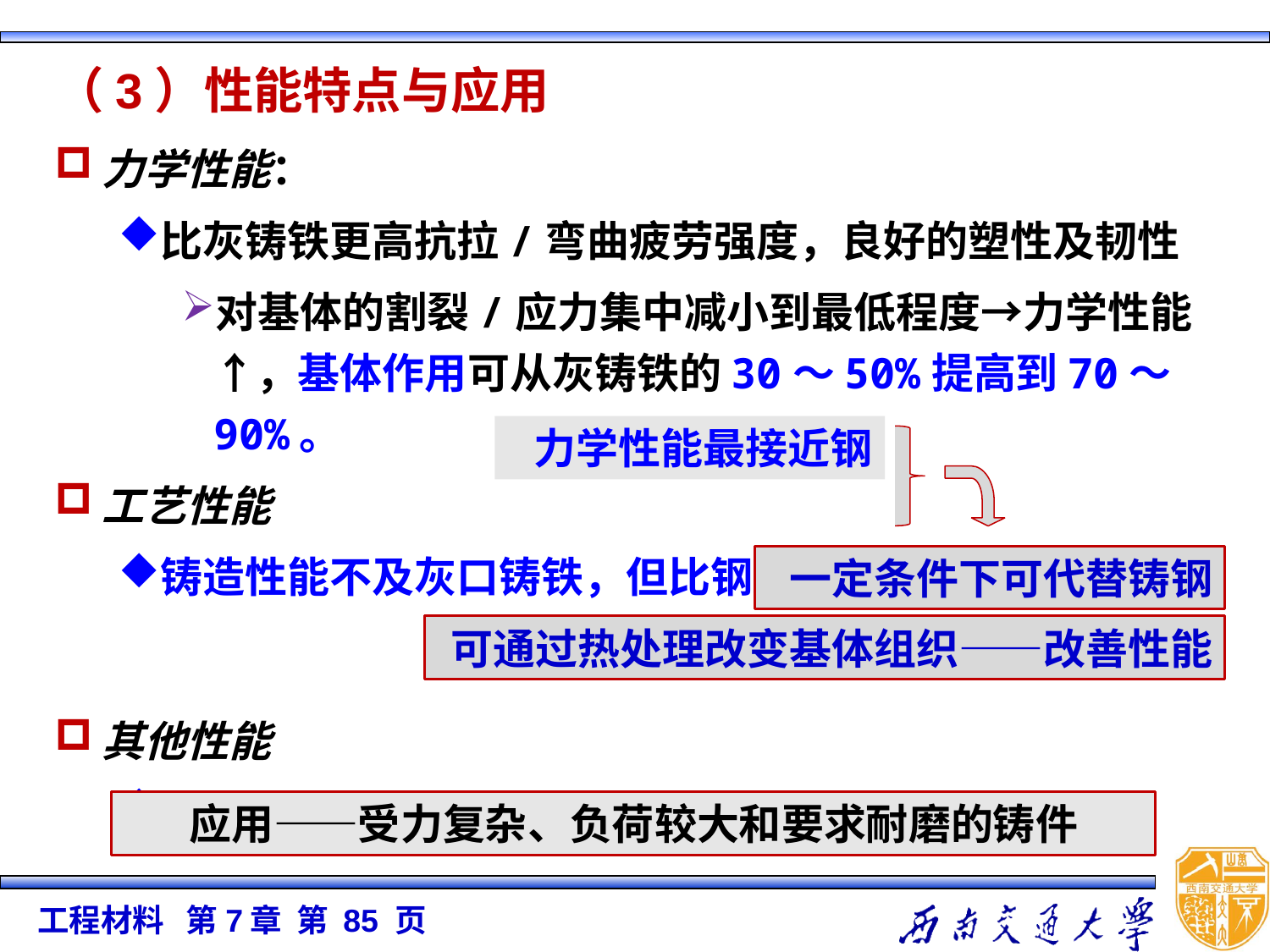

（3）性能特点与应用
力学性能：
比灰铸铁更高抗拉/弯曲疲劳强度，良好的塑性及韧性
对基体的割裂/应力集中减小到最低程度→力学性能↑，基体作用可从灰铸铁的30～50%提高到70～90%。
工艺性能
铸造性能不及灰口铸铁，但比钢好得多

其他性能
消震能力不及灰口铸铁
力学性能最接近钢

一定条件下可代替铸钢
可通过热处理改变基体组织——改善性能
应用——受力复杂、负荷较大和要求耐磨的铸件